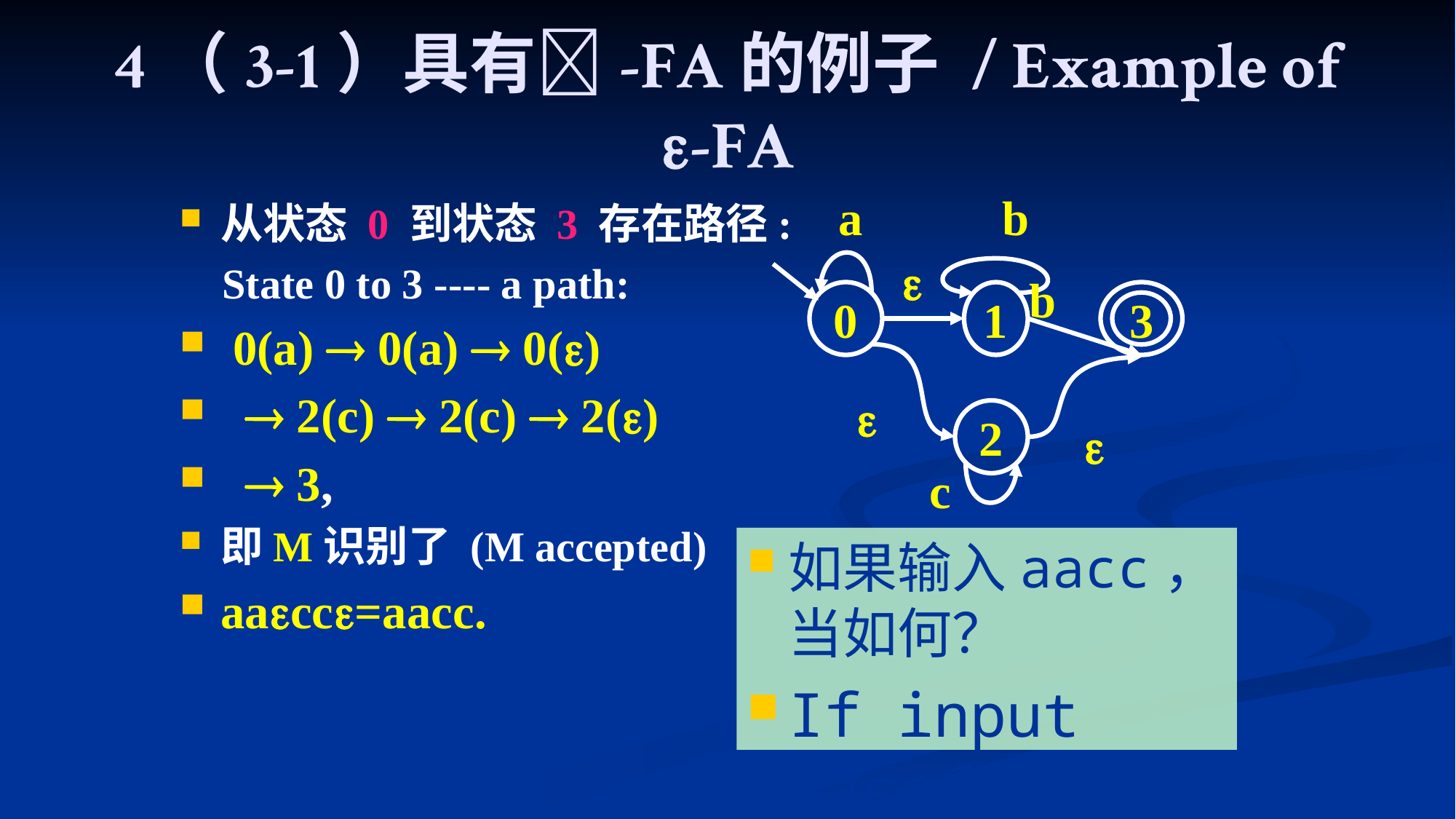

# 4（3-1）具有ε-FA的例子 / Example of ε-FA
a
b
ε

b
0
1
3
ε
2
ε
c
从状态 0 到状态 3 存在路径:
    State 0 to 3 ---- a path:
 0(a) → 0(a) → 0(ε)
  → 2(c) → 2(c) → 2(ε)
  → 3,
即M识别了 (M accepted)
aaεccε=aacc.

如果输入aacc，当如何？
If input aacc？
70